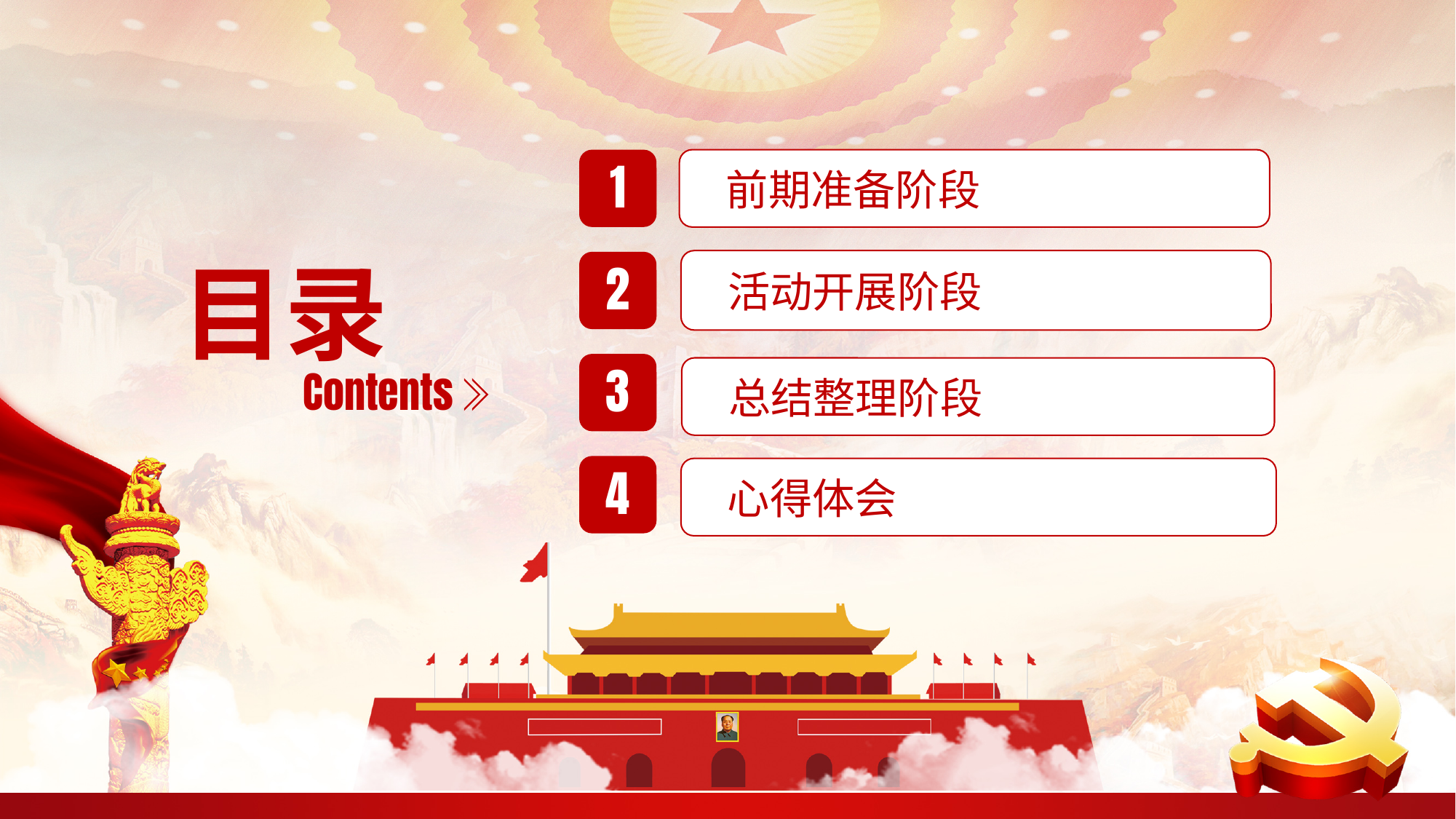

1
前期准备阶段
目录
活动开展阶段
2
3
总结整理阶段
Contents

4
心得体会